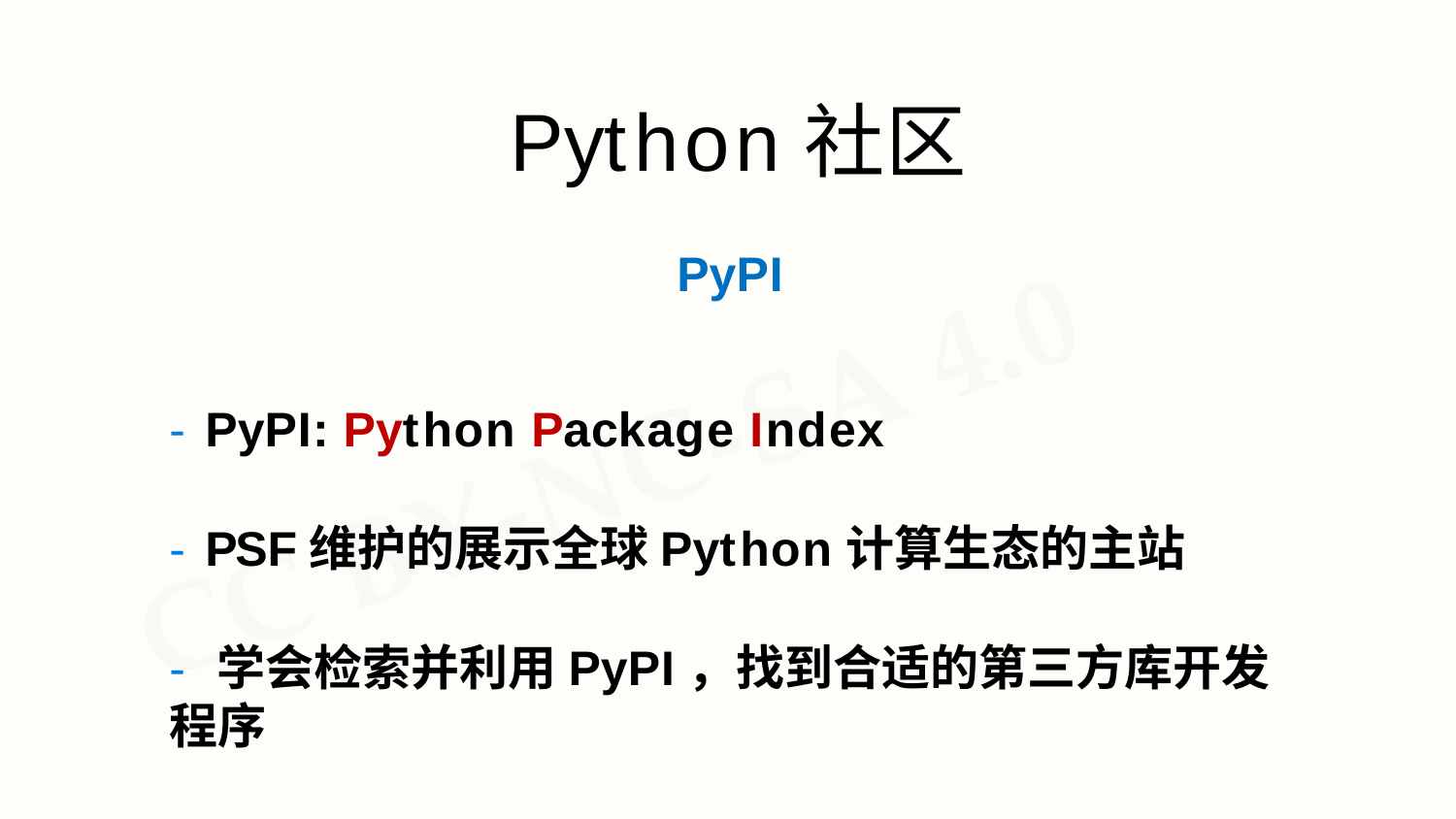

# Python社区
PyPI

- PyPI: Python Package Index

- PSF维护的展示全球Python计算生态的主站

- 学会检索并利用PyPI，找到合适的第三方库开发程序